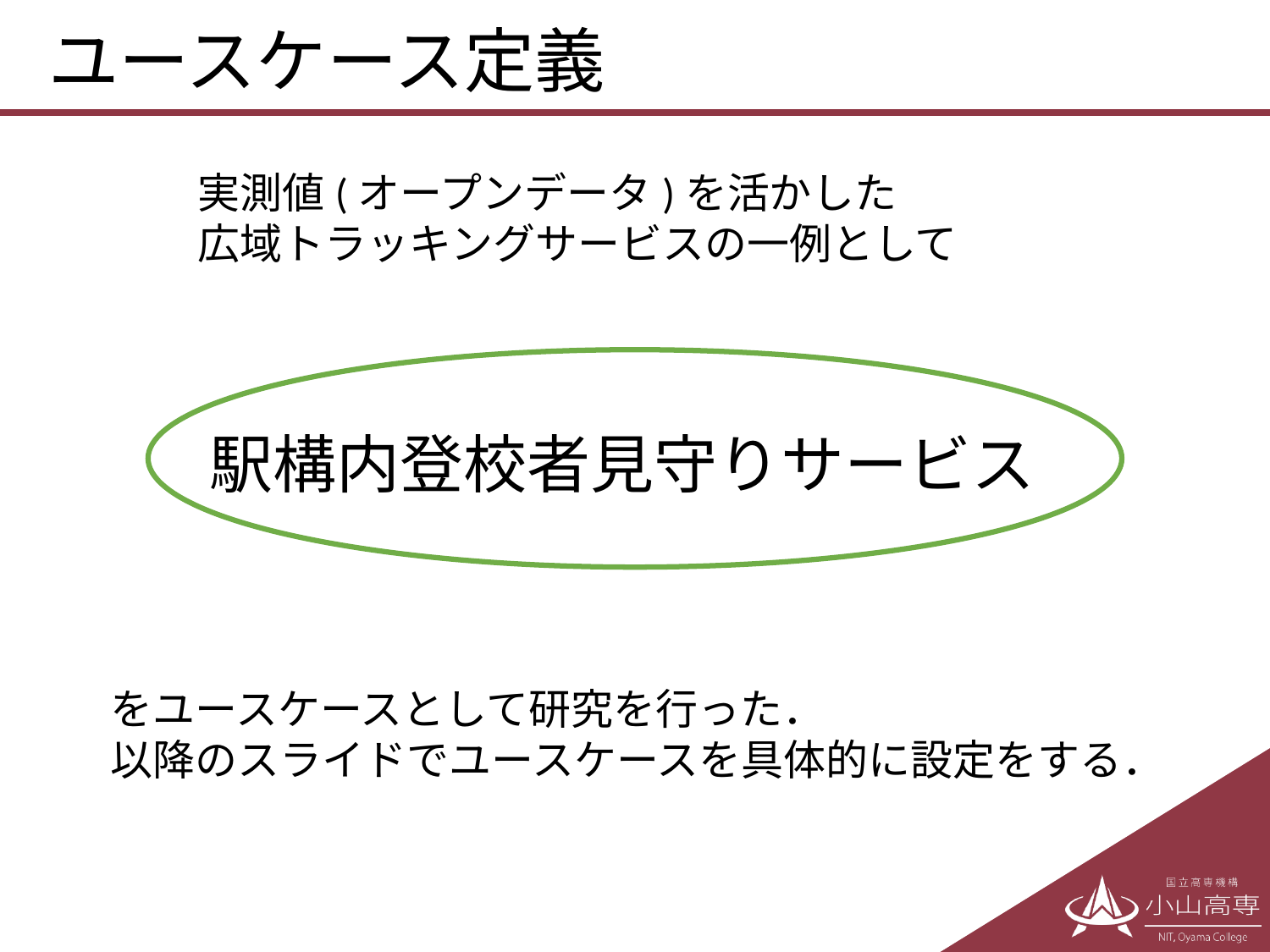

# ユースケース定義
実測値(オープンデータ)を活かした
広域トラッキングサービスの一例として

駅構内登校者見守りサービス
をユースケースとして研究を行った．
以降のスライドでユースケースを具体的に設定をする．